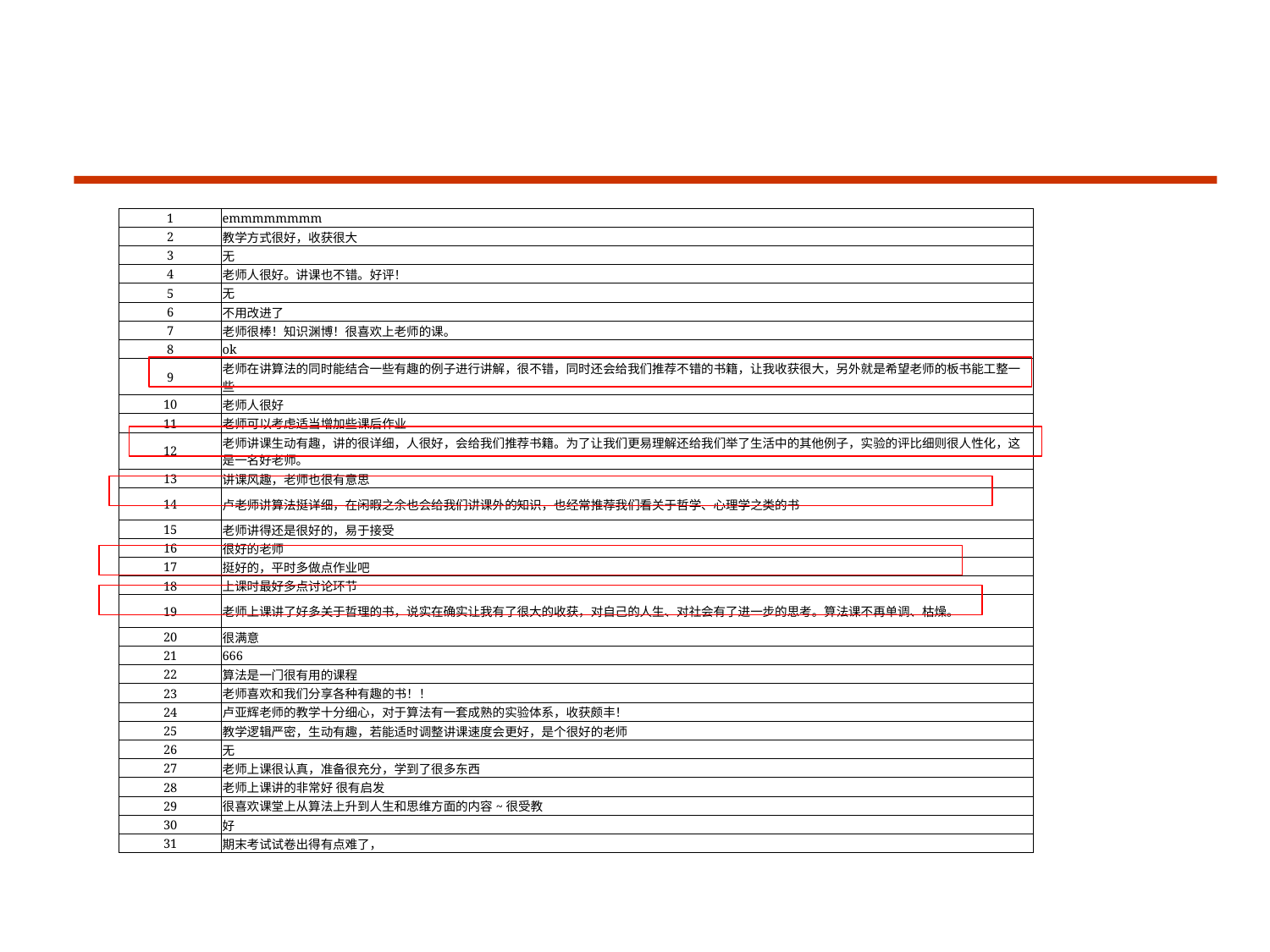

#
| 1 | emmmmmmmm |
| --- | --- |
| 2 | 教学方式很好，收获很大 |
| 3 | 无 |
| 4 | 老师人很好。讲课也不错。好评！ |
| 5 | 无 |
| 6 | 不用改进了 |
| 7 | 老师很棒！知识渊博！很喜欢上老师的课。 |
| 8 | ok |
| 9 | 老师在讲算法的同时能结合一些有趣的例子进行讲解，很不错，同时还会给我们推荐不错的书籍，让我收获很大，另外就是希望老师的板书能工整一些 |
| 10 | 老师人很好 |
| 11 | 老师可以考虑适当增加些课后作业 |
| 12 | 老师讲课生动有趣，讲的很详细，人很好，会给我们推荐书籍。为了让我们更易理解还给我们举了生活中的其他例子，实验的评比细则很人性化，这是一名好老师。 |
| 13 | 讲课风趣，老师也很有意思 |
| 14 | 卢老师讲算法挺详细，在闲暇之余也会给我们讲课外的知识，也经常推荐我们看关于哲学、心理学之类的书 |
| 15 | 老师讲得还是很好的，易于接受 |
| 16 | 很好的老师 |
| 17 | 挺好的，平时多做点作业吧 |
| 18 | 上课时最好多点讨论环节 |
| 19 | 老师上课讲了好多关于哲理的书，说实在确实让我有了很大的收获，对自己的人生、对社会有了进一步的思考。算法课不再单调、枯燥。 |
| 20 | 很满意 |
| 21 | 666 |
| 22 | 算法是一门很有用的课程 |
| 23 | 老师喜欢和我们分享各种有趣的书！！ |
| 24 | 卢亚辉老师的教学十分细心，对于算法有一套成熟的实验体系，收获颇丰！ |
| 25 | 教学逻辑严密，生动有趣，若能适时调整讲课速度会更好，是个很好的老师 |
| 26 | 无 |
| 27 | 老师上课很认真，准备很充分，学到了很多东西 |
| 28 | 老师上课讲的非常好 很有启发 |
| 29 | 很喜欢课堂上从算法上升到人生和思维方面的内容~很受教 |
| 30 | 好 |
| 31 | 期末考试试卷出得有点难了， |